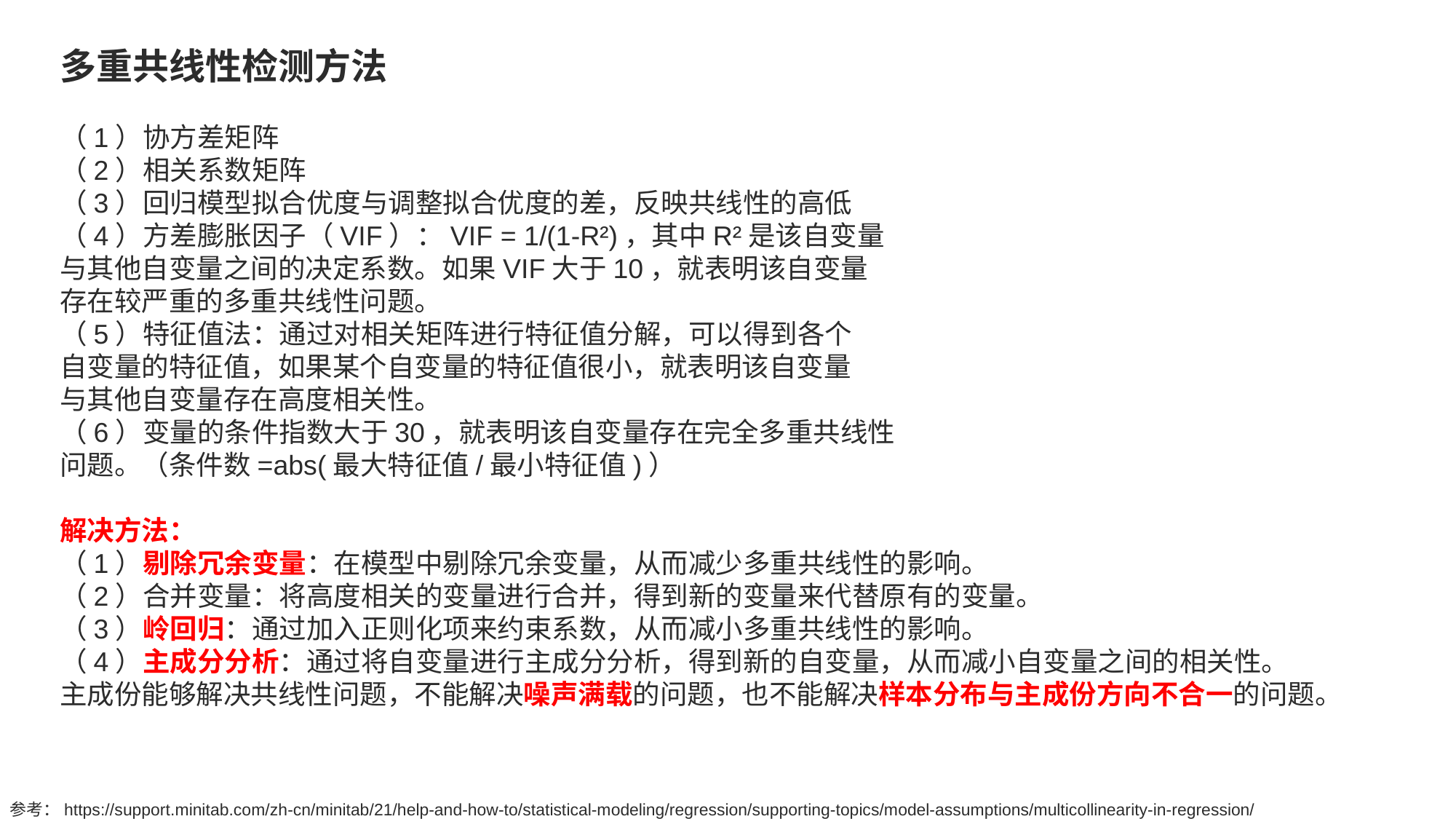

多重共线性检测方法

（1）协方差矩阵
（2）相关系数矩阵
（3）回归模型拟合优度与调整拟合优度的差，反映共线性的高低
（4）方差膨胀因子（VIF）：VIF = 1/(1-R²)，其中R²是该自变量
与其他自变量之间的决定系数。如果VIF大于10，就表明该自变量
存在较严重的多重共线性问题。
（5）特征值法：通过对相关矩阵进行特征值分解，可以得到各个
自变量的特征值，如果某个自变量的特征值很小，就表明该自变量
与其他自变量存在高度相关性。
（6）变量的条件指数大于30，就表明该自变量存在完全多重共线性
问题。（条件数=abs(最大特征值/最小特征值)）

解决方法：
（1）剔除冗余变量：在模型中剔除冗余变量，从而减少多重共线性的影响。
（2）合并变量：将高度相关的变量进行合并，得到新的变量来代替原有的变量。
（3）岭回归：通过加入正则化项来约束系数，从而减小多重共线性的影响。
（4）主成分分析：通过将自变量进行主成分分析，得到新的自变量，从而减小自变量之间的相关性。
主成份能够解决共线性问题，不能解决噪声满载的问题，也不能解决样本分布与主成份方向不合一的问题。
参考：https://support.minitab.com/zh-cn/minitab/21/help-and-how-to/statistical-modeling/regression/supporting-topics/model-assumptions/multicollinearity-in-regression/